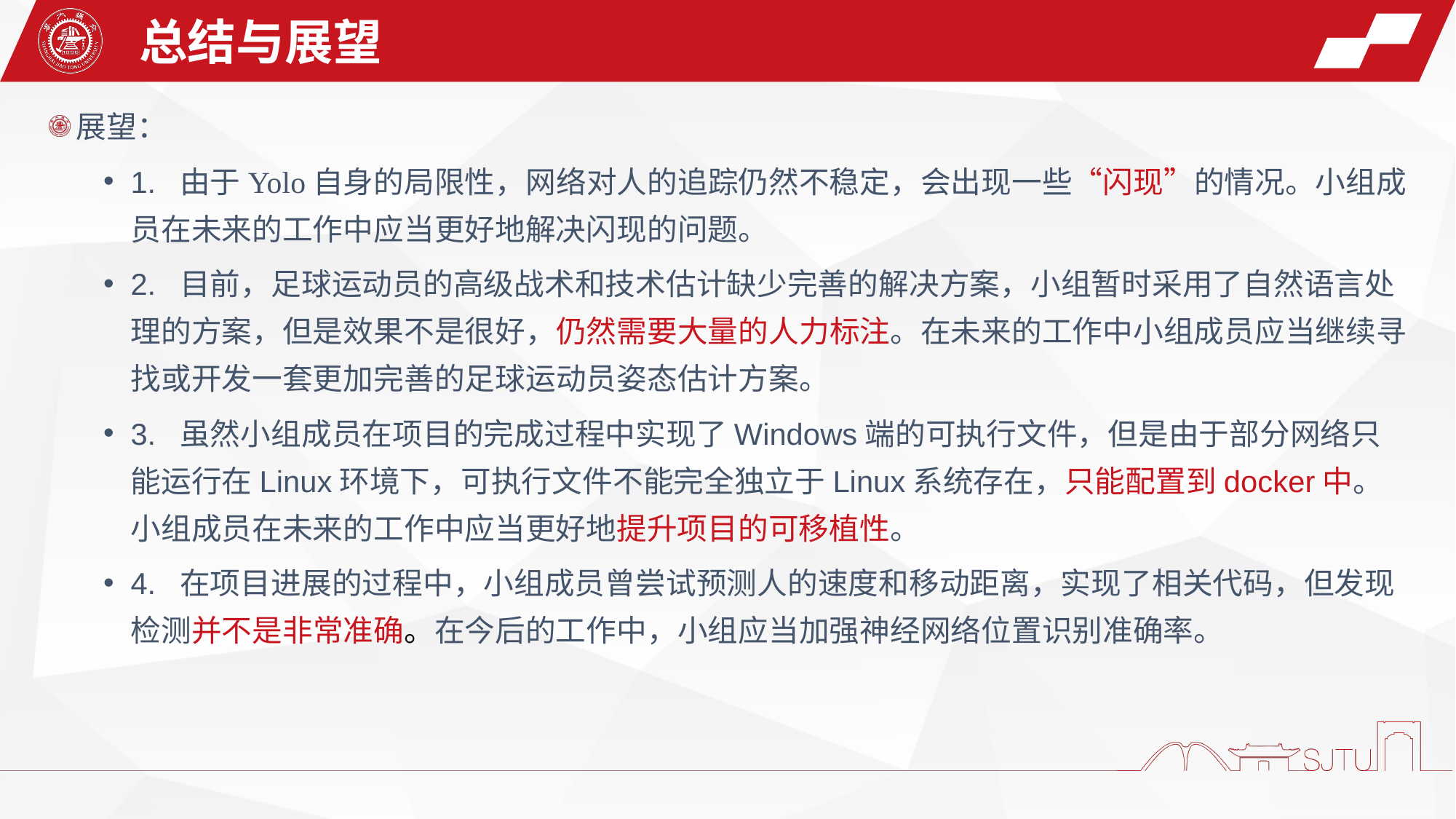

总结与展望
展望：
1.  由于Yolo自身的局限性，网络对人的追踪仍然不稳定，会出现一些“闪现”的情况。小组成员在未来的工作中应当更好地解决闪现的问题。
2.  目前，足球运动员的高级战术和技术估计缺少完善的解决方案，小组暂时采用了自然语言处理的方案，但是效果不是很好，仍然需要大量的人力标注。在未来的工作中小组成员应当继续寻找或开发一套更加完善的足球运动员姿态估计方案。
3.  虽然小组成员在项目的完成过程中实现了Windows端的可执行文件，但是由于部分网络只能运行在Linux环境下，可执行文件不能完全独立于Linux系统存在，只能配置到docker中。小组成员在未来的工作中应当更好地提升项目的可移植性。
4.  在项目进展的过程中，小组成员曾尝试预测人的速度和移动距离，实现了相关代码，但发现检测并不是非常准确。在今后的工作中，小组应当加强神经网络位置识别准确率。